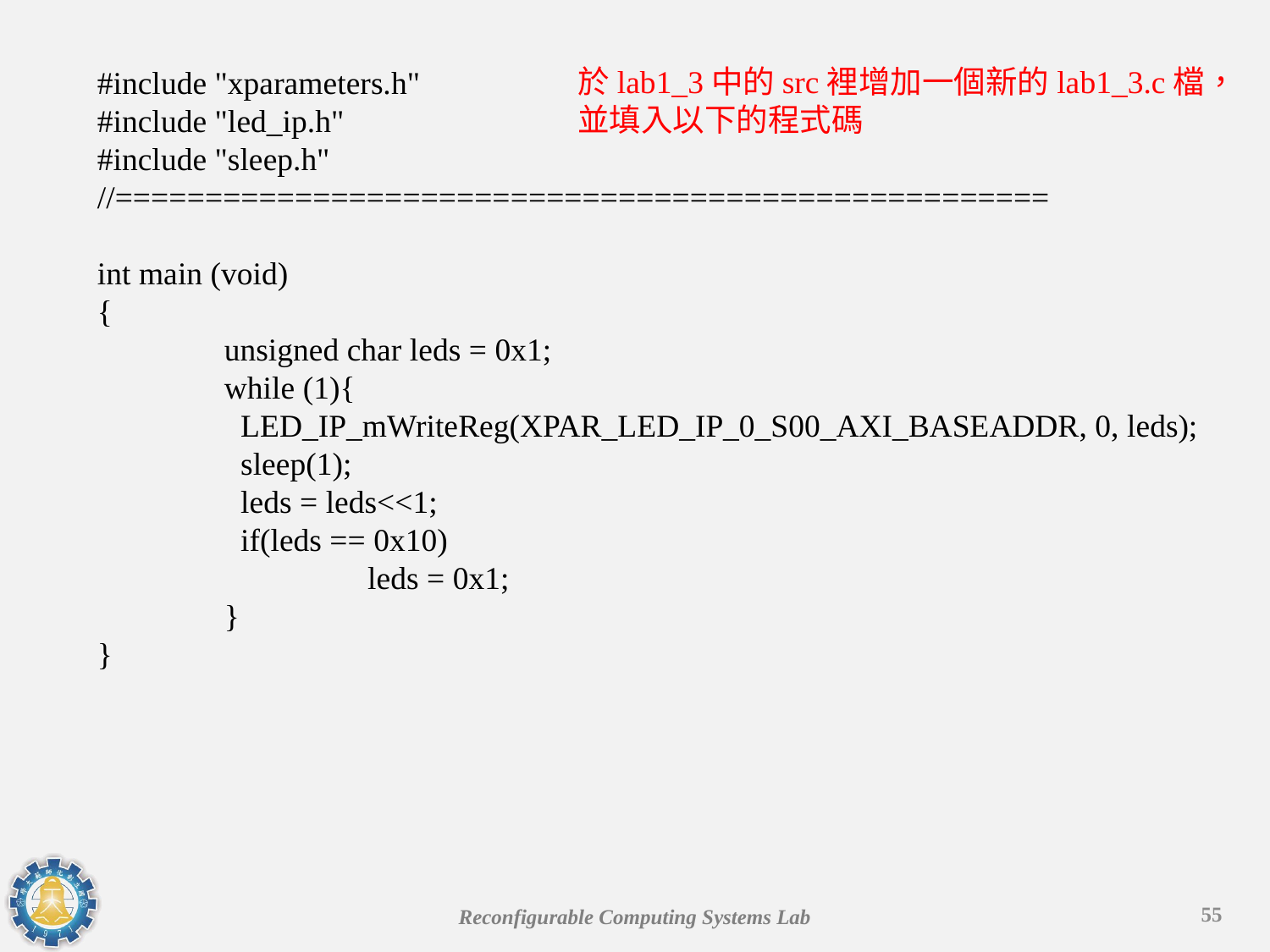

於lab1_3中的src裡增加一個新的lab1_3.c檔，
並填入以下的程式碼
#include "xparameters.h"
#include "led_ip.h"
#include "sleep.h"
//====================================================

int main (void)
{
	unsigned char leds = 0x1;
	while (1){
	  LED_IP_mWriteReg(XPAR_LED_IP_0_S00_AXI_BASEADDR, 0, leds);
	  sleep(1);
	  leds = leds<<1;
	  if(leds == 0x10)
		  leds = 0x1;
	}
}
55